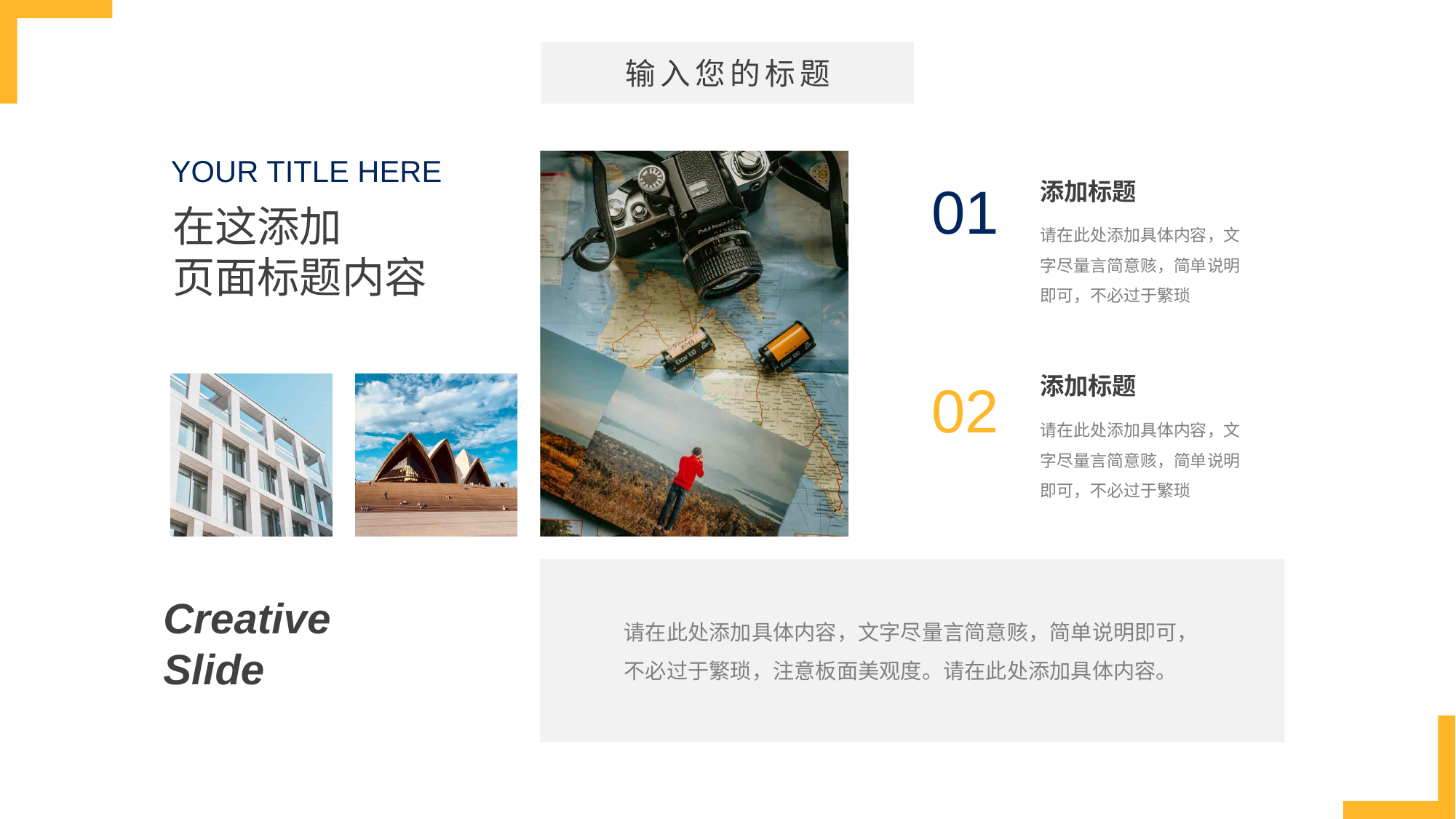

输入您的标题
YOUR TITLE HERE

01
添加标题
在这添加
页面标题内容
请在此处添加具体内容，文字尽量言简意赅，简单说明即可，不必过于繁琐
添加标题
02

请在此处添加具体内容，文字尽量言简意赅，简单说明即可，不必过于繁琐

Creative
Slide
请在此处添加具体内容，文字尽量言简意赅，简单说明即可，不必过于繁琐，注意板面美观度。请在此处添加具体内容。